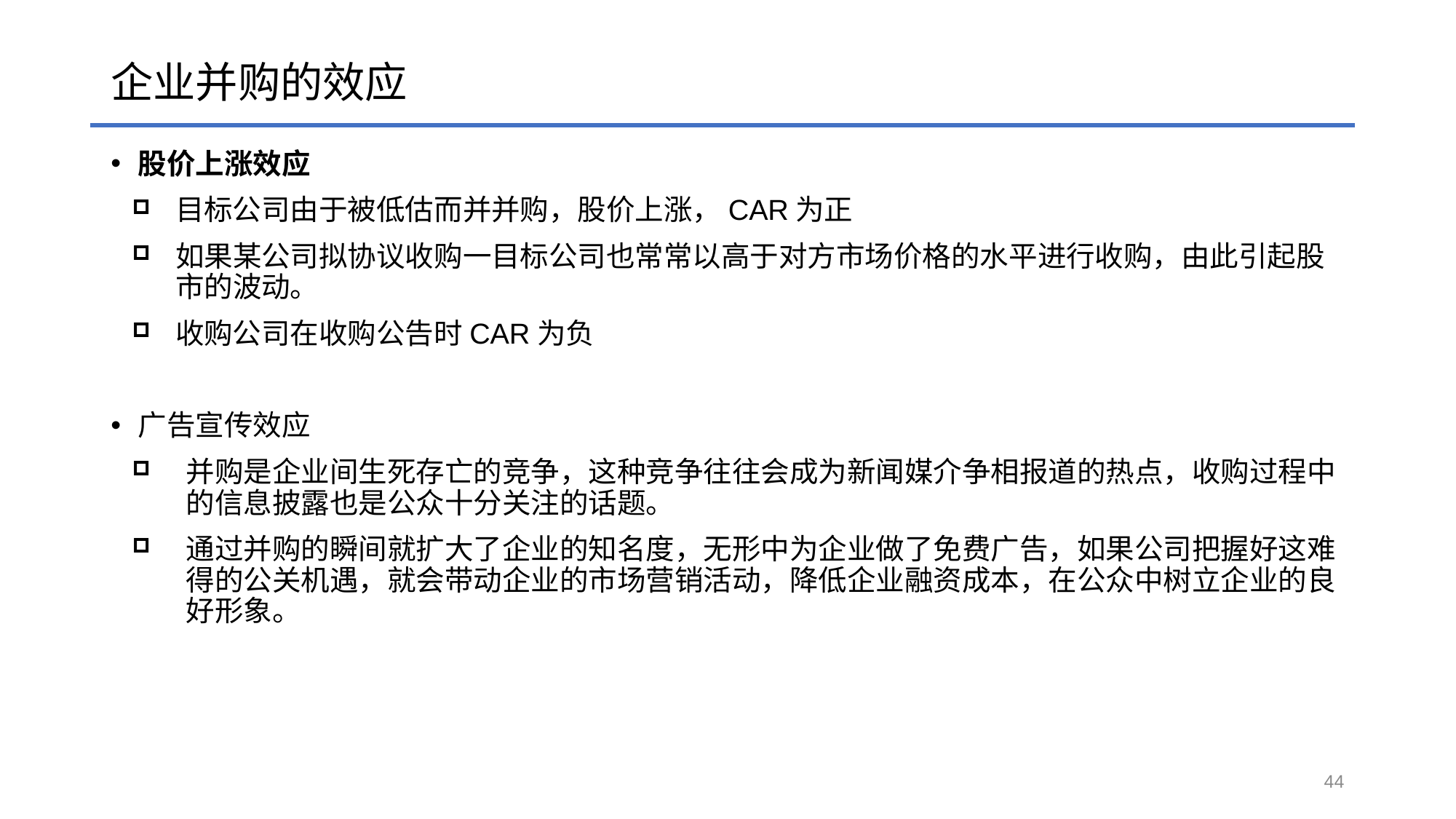

# 企业并购的效应
股价上涨效应
目标公司由于被低估而并并购，股价上涨，CAR为正
如果某公司拟协议收购一目标公司也常常以高于对方市场价格的水平进行收购，由此引起股市的波动。
收购公司在收购公告时CAR为负

广告宣传效应
并购是企业间生死存亡的竞争，这种竞争往往会成为新闻媒介争相报道的热点，收购过程中的信息披露也是公众十分关注的话题。
通过并购的瞬间就扩大了企业的知名度，无形中为企业做了免费广告，如果公司把握好这难得的公关机遇，就会带动企业的市场营销活动，降低企业融资成本，在公众中树立企业的良好形象。

44